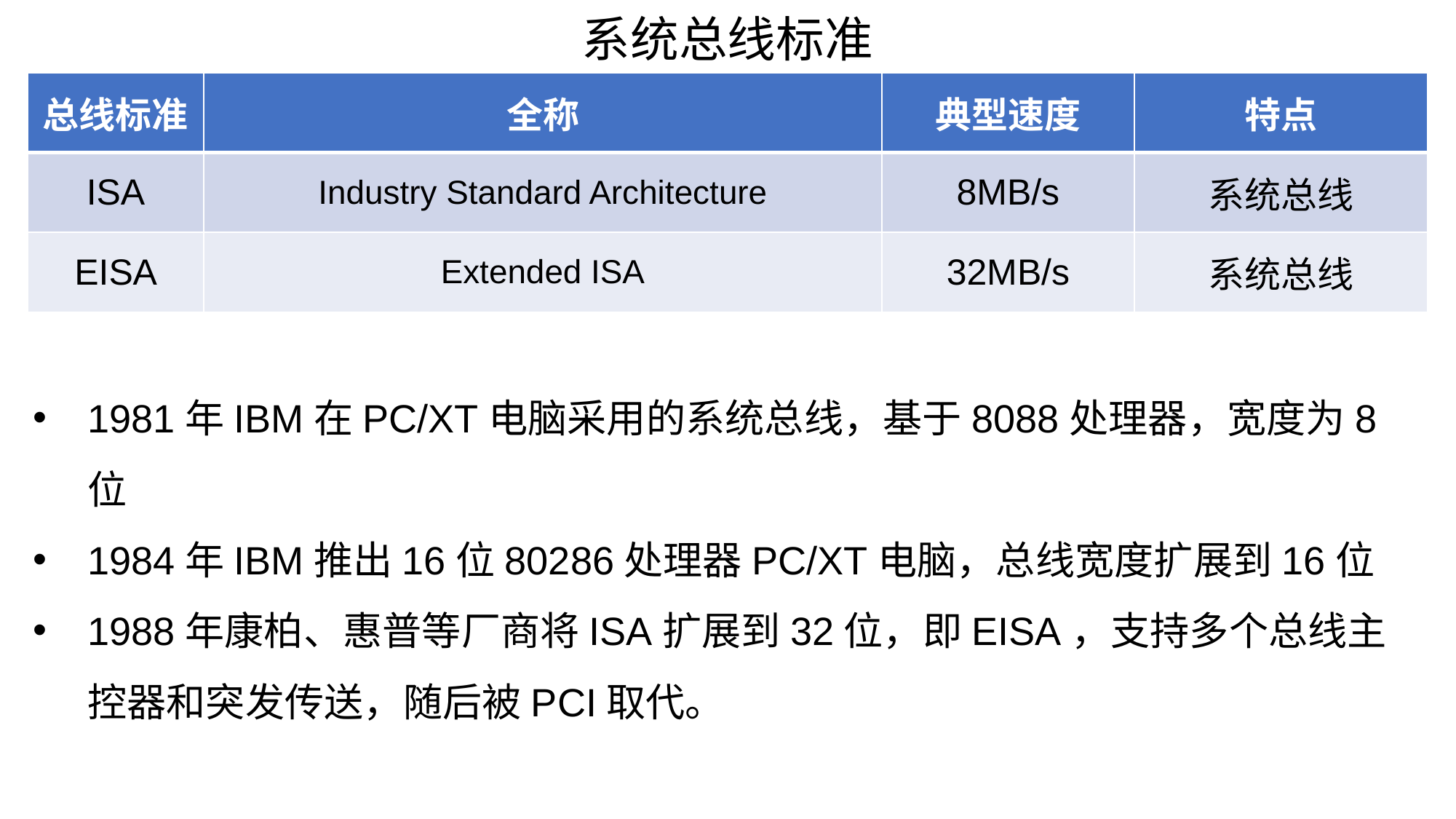

系统总线标准
| 总线标准 | 全称 | 典型速度 | 特点 |
| --- | --- | --- | --- |
| ISA | Industry Standard Architecture | 8MB/s | 系统总线 |
| EISA | Extended ISA | 32MB/s | 系统总线 |
1981年IBM在PC/XT电脑采用的系统总线，基于8088处理器，宽度为8位
1984年IBM推出16位80286处理器PC/XT电脑，总线宽度扩展到16位
1988年康柏、惠普等厂商将ISA扩展到32位，即EISA，支持多个总线主控器和突发传送，随后被PCI取代。